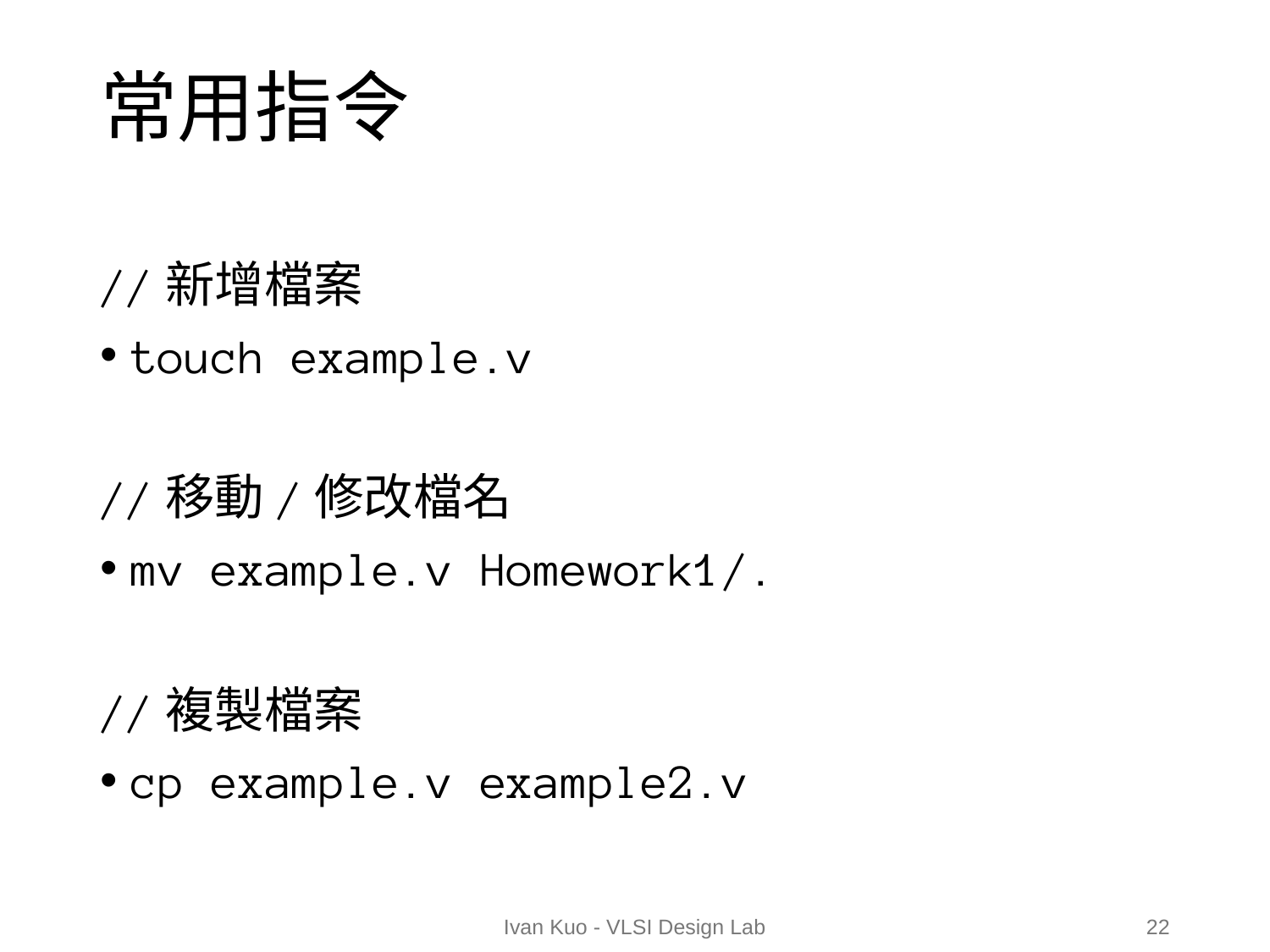

# 常用指令
//新增檔案
touch example.v

//移動/修改檔名
mv example.v Homework1/.

//複製檔案
cp example.v example2.v
Ivan Kuo - VLSI Design Lab
22